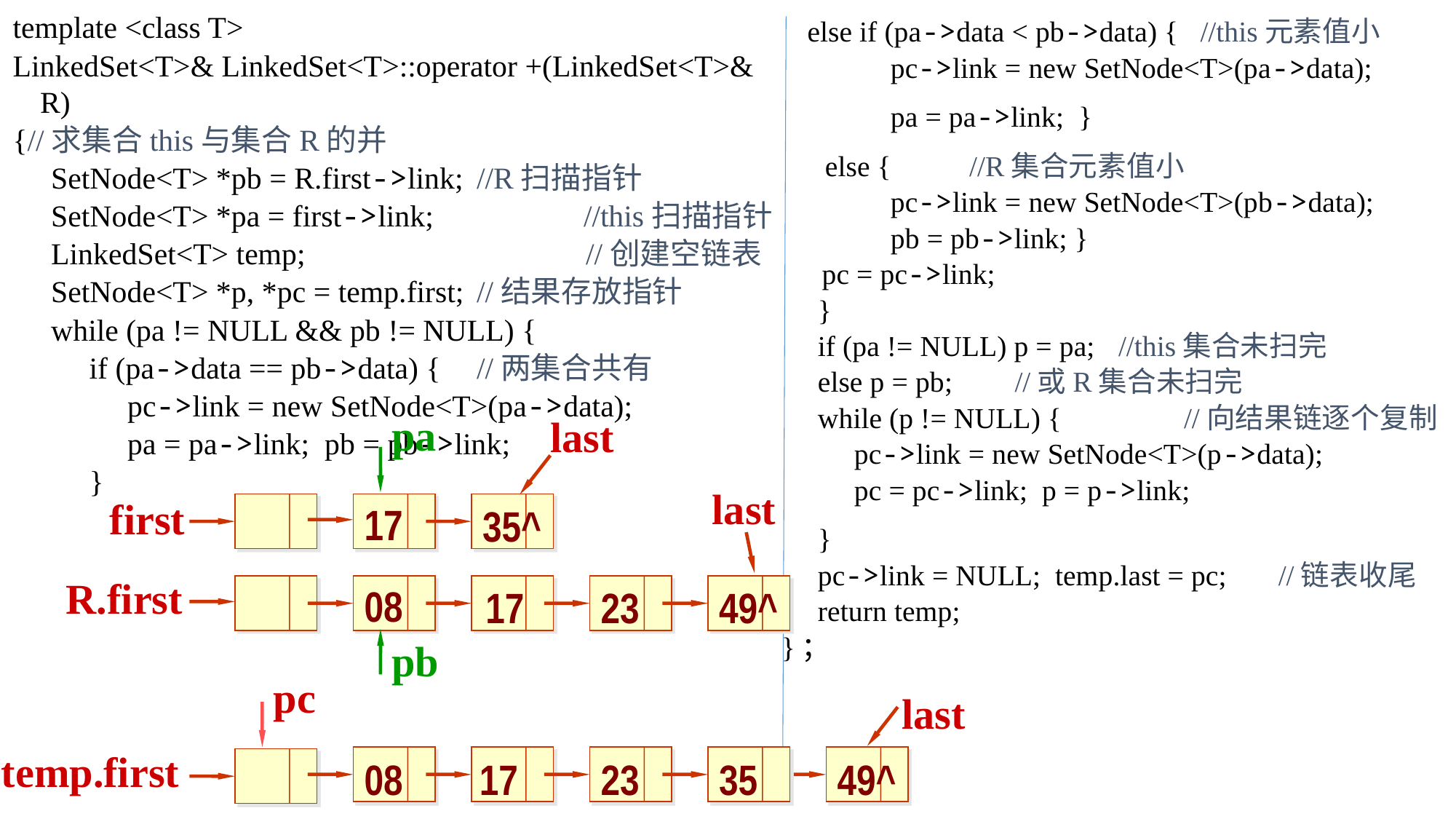

template <class T>
LinkedSet<T>& LinkedSet<T>::operator +(LinkedSet<T>& R)
{//求集合this与集合R的并
     SetNode<T> *pb = R.first->link;	//R扫描指针
     SetNode<T> *pa = first->link;	              //this扫描指针
     LinkedSet<T> temp;			//创建空链表
     SetNode<T> *p, *pc = temp.first;	//结果存放指针
     while (pa != NULL && pb != NULL) {
          if (pa->data == pb->data) {	//两集合共有
               pc->link = new SetNode<T>(pa->data);
               pa = pa->link;  pb = pb->link;
          }

 	else if (pa->data < pb->data) {   //this元素值小
               pc->link = new SetNode<T>(pa->data);
               pa = pa->link;  }
      else {		        //R集合元素值小
               pc->link = new SetNode<T>(pb->data);
               pb = pb->link; }
	  pc = pc->link;
     }
     if (pa != NULL) p = pa;	//this集合未扫完
     else p = pb;			//或R集合未扫完
     while (p != NULL) {	         //向结果链逐个复制
          pc->link = new SetNode<T>(p->data);
          pc = pc->link;  p = p->link;
     }
     pc->link = NULL;  temp.last = pc;       //链表收尾
     return temp;
}；
pa

first
17

35^

R.first
08

17

23

49^

pb
pc

temp.first

08

17

23

23

35

49^

last

last

last